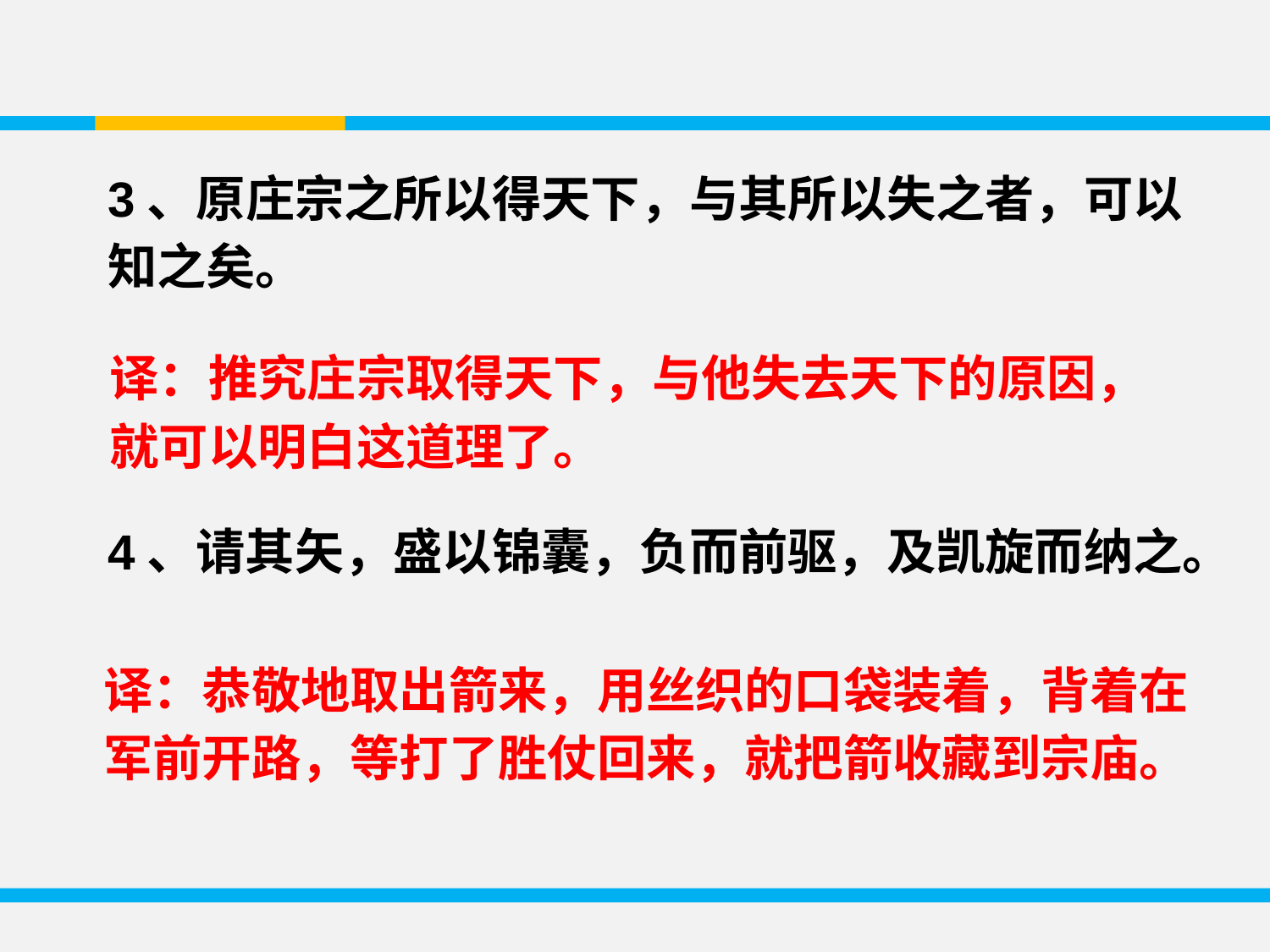

3、原庄宗之所以得天下，与其所以失之者，可以知之矣。
译：推究庄宗取得天下，与他失去天下的原因，就可以明白这道理了。
4、请其矢，盛以锦囊，负而前驱，及凯旋而纳之。
译：恭敬地取出箭来，用丝织的口袋装着，背着在军前开路，等打了胜仗回来，就把箭收藏到宗庙。